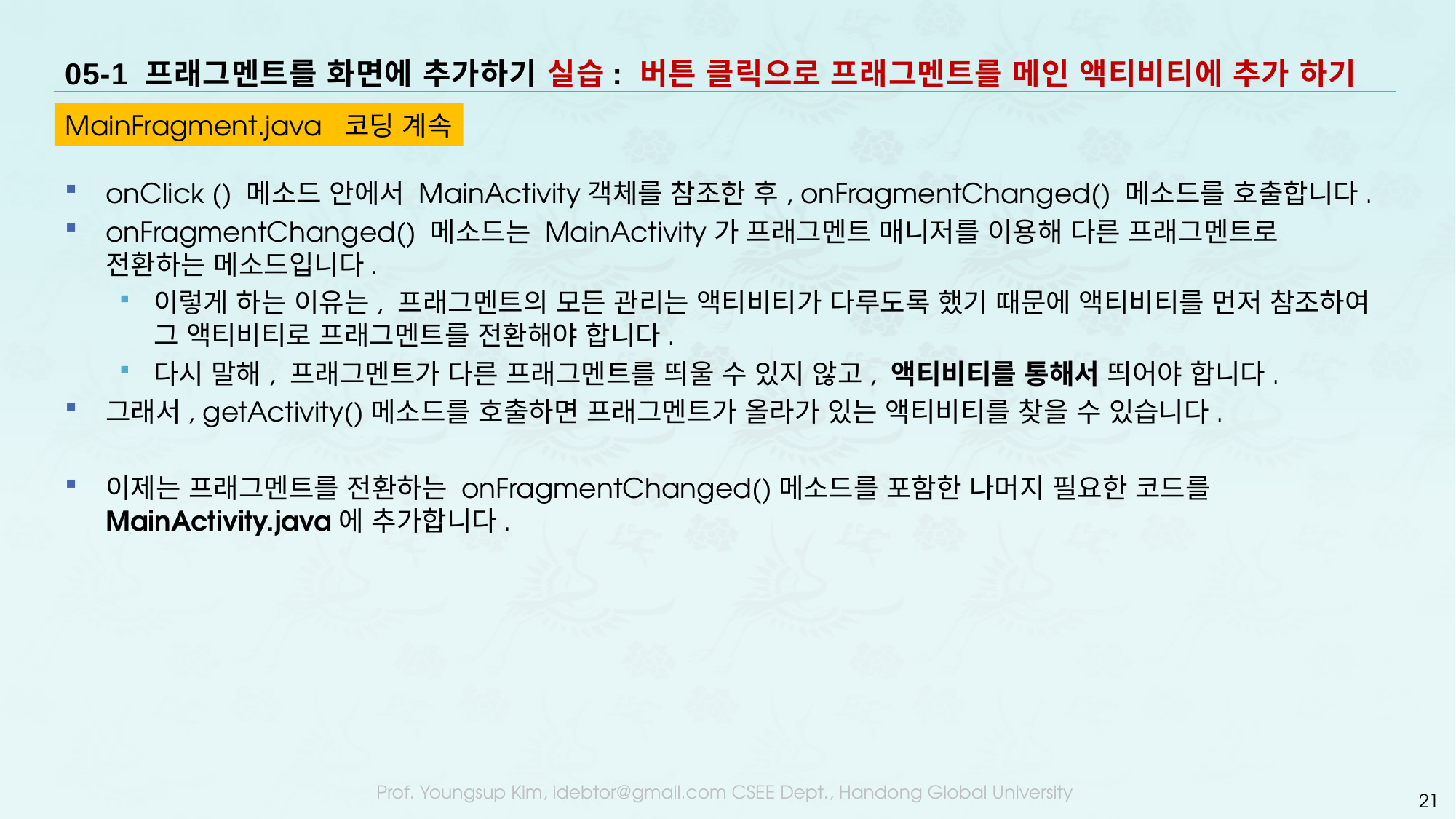

# 05-1 프래그멘트를 화면에 추가하기 실습: 버튼 클릭으로 프래그멘트를 메인 액티비티에 추가 하기

onClick () 메소드 안에서 MainActivity객체를 참조한 후, onFragmentChanged() 메소드를 호출합니다.
onFragmentChanged() 메소드는 MainActivity가 프래그멘트 매니저를 이용해 다른 프래그멘트로 전환하는 메소드입니다.
이렇게 하는 이유는, 프래그멘트의 모든 관리는 액티비티가 다루도록 했기 때문에 액티비티를 먼저 참조하여 그 액티비티로 프래그멘트를 전환해야 합니다.
다시 말해, 프래그멘트가 다른 프래그멘트를 띄울 수 있지 않고, 액티비티를 통해서 띄어야 합니다.
그래서, getActivity()메소드를 호출하면 프래그멘트가 올라가 있는 액티비티를 찾을 수 있습니다.

이제는 프래그멘트를 전환하는 onFragmentChanged()메소드를 포함한 나머지 필요한 코드를 MainActivity.java에 추가합니다.

MainFragment.java  코딩 계속
21